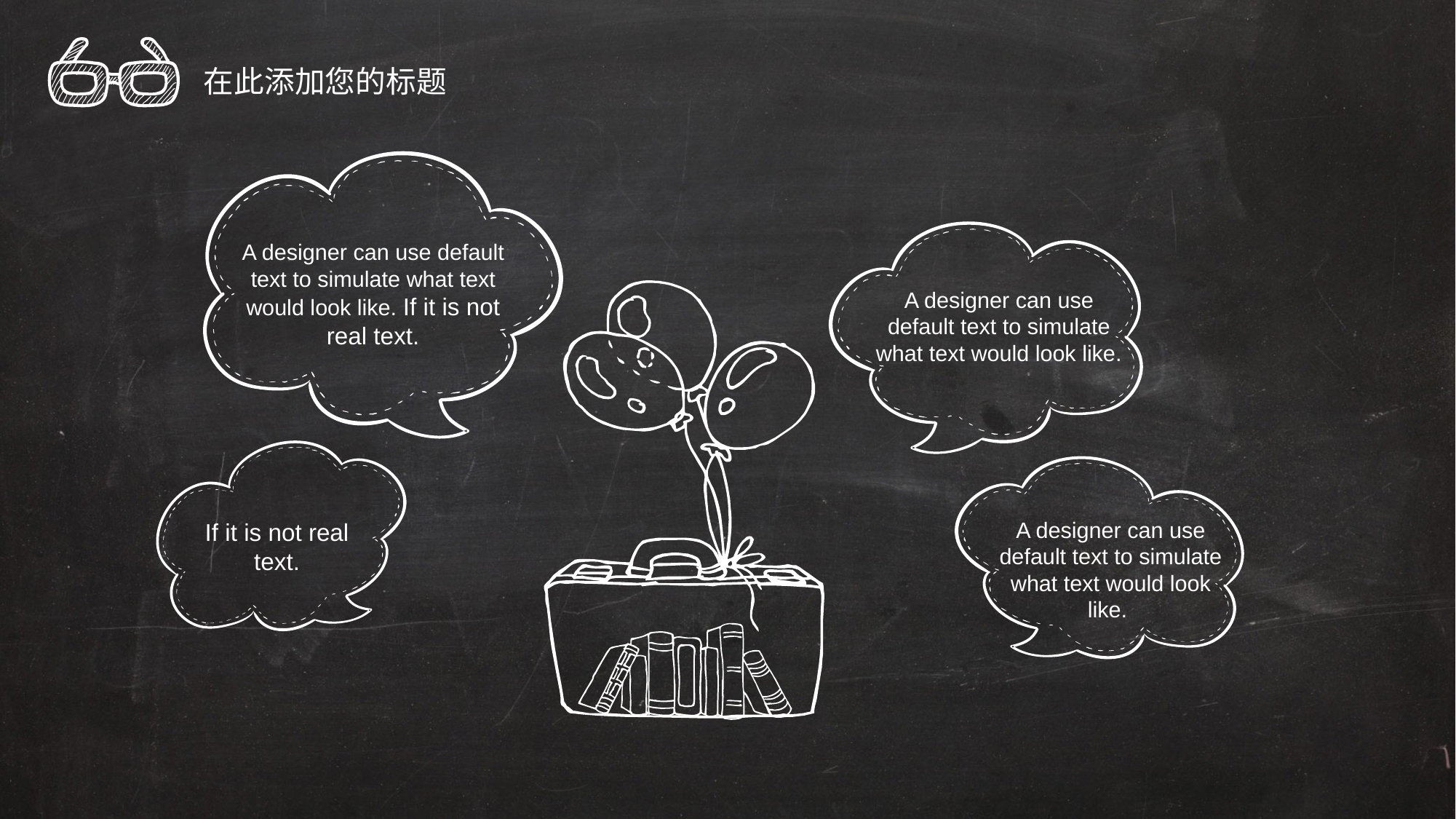

在此添加您的标题

A designer can use default text to simulate what text would look like. If it is not real text.

A designer can use default text to simulate what text would look like.

A designer can use default text to simulate what text would look like.
If it is not real text.